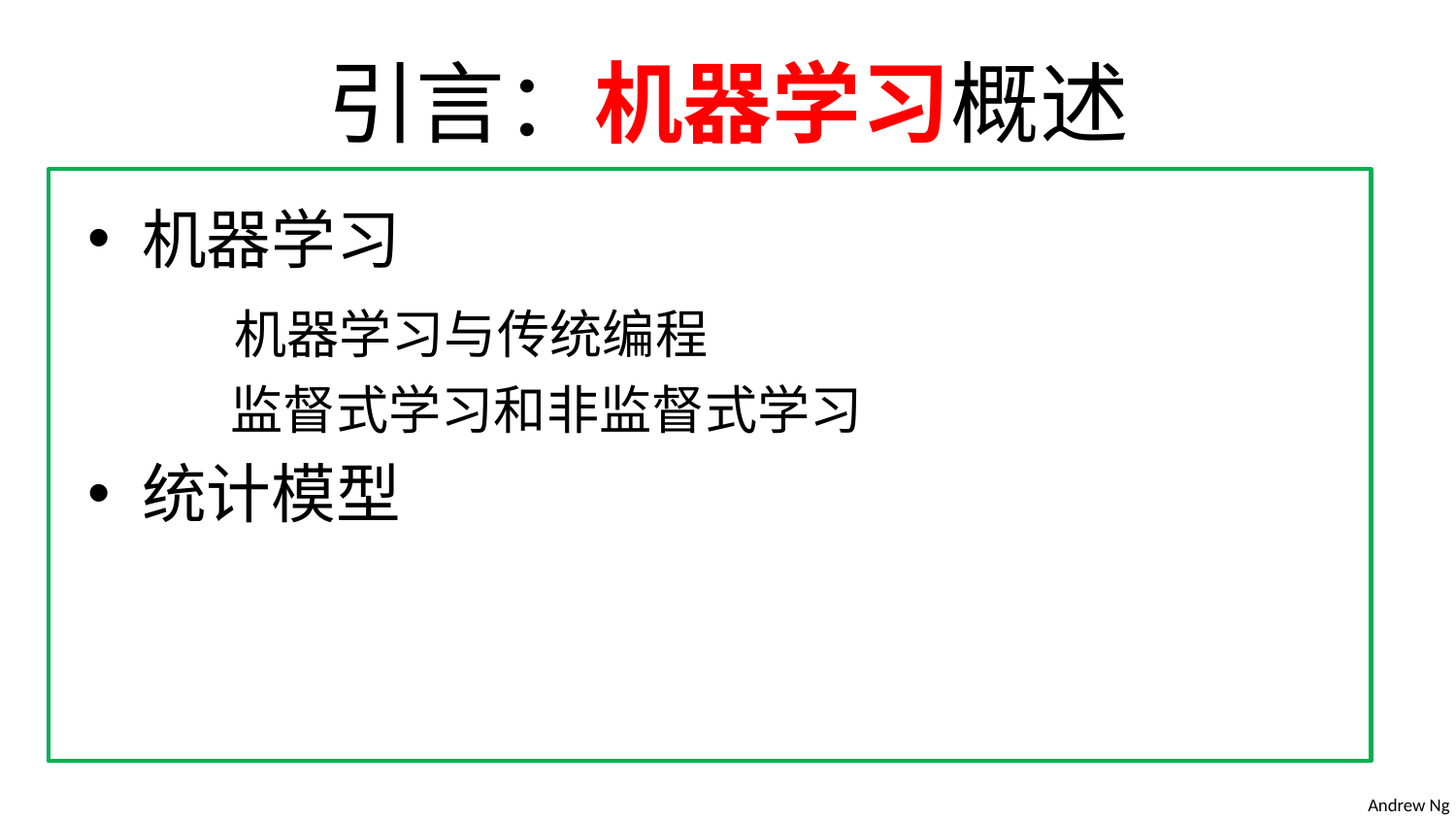

# 引言：机器学习概述

机器学习
         机器学习与传统编程
           监督式学习和非监督式学习
统计模型